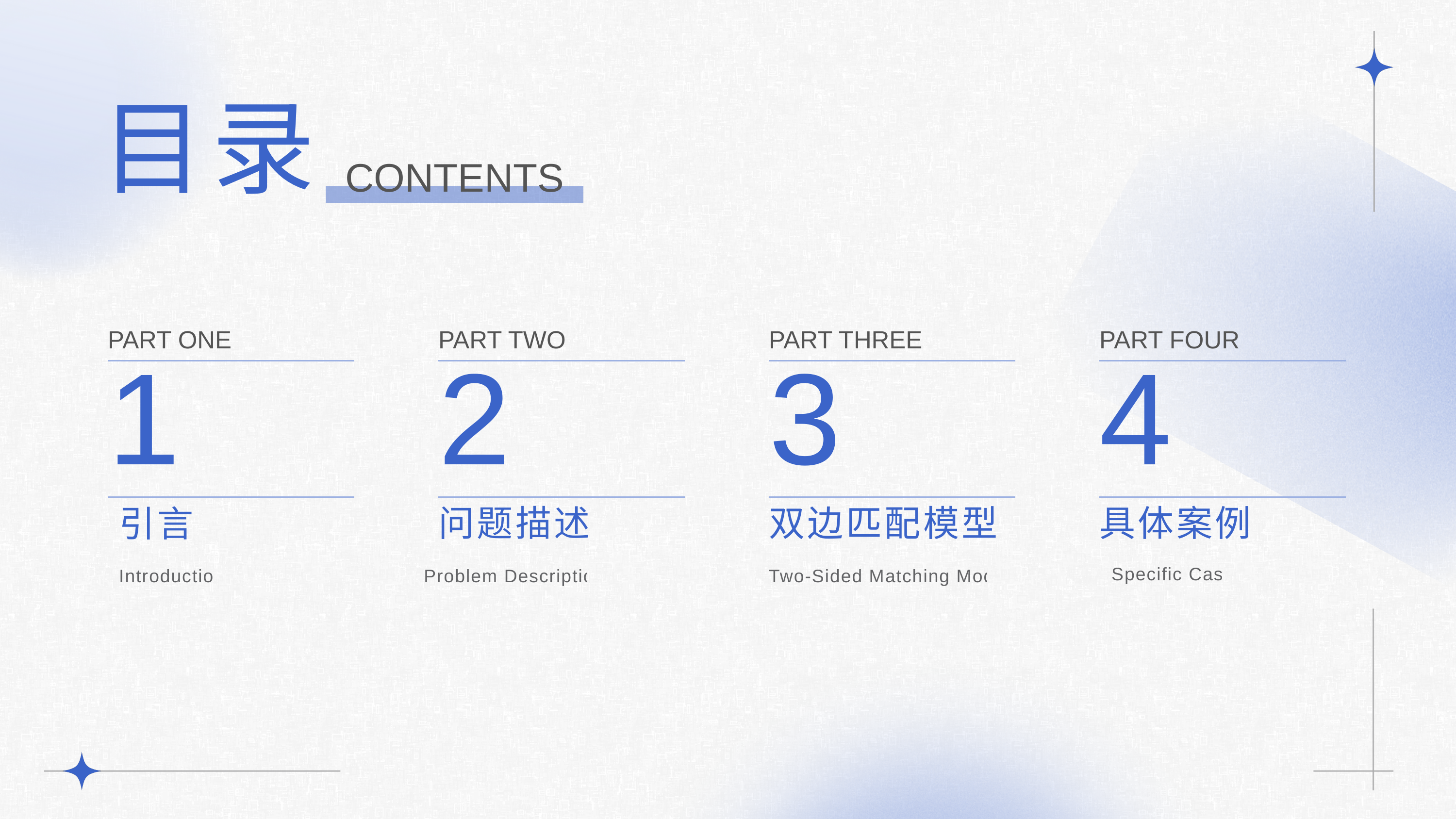

目录
CONTENTS

1
2
3
4
PART ONE
PART TWO
PART THREE
PART FOUR

问题描述
双边匹配模型
具体案例
引言

Specific Case
Introduction
Problem Description
Two-Sided Matching Model